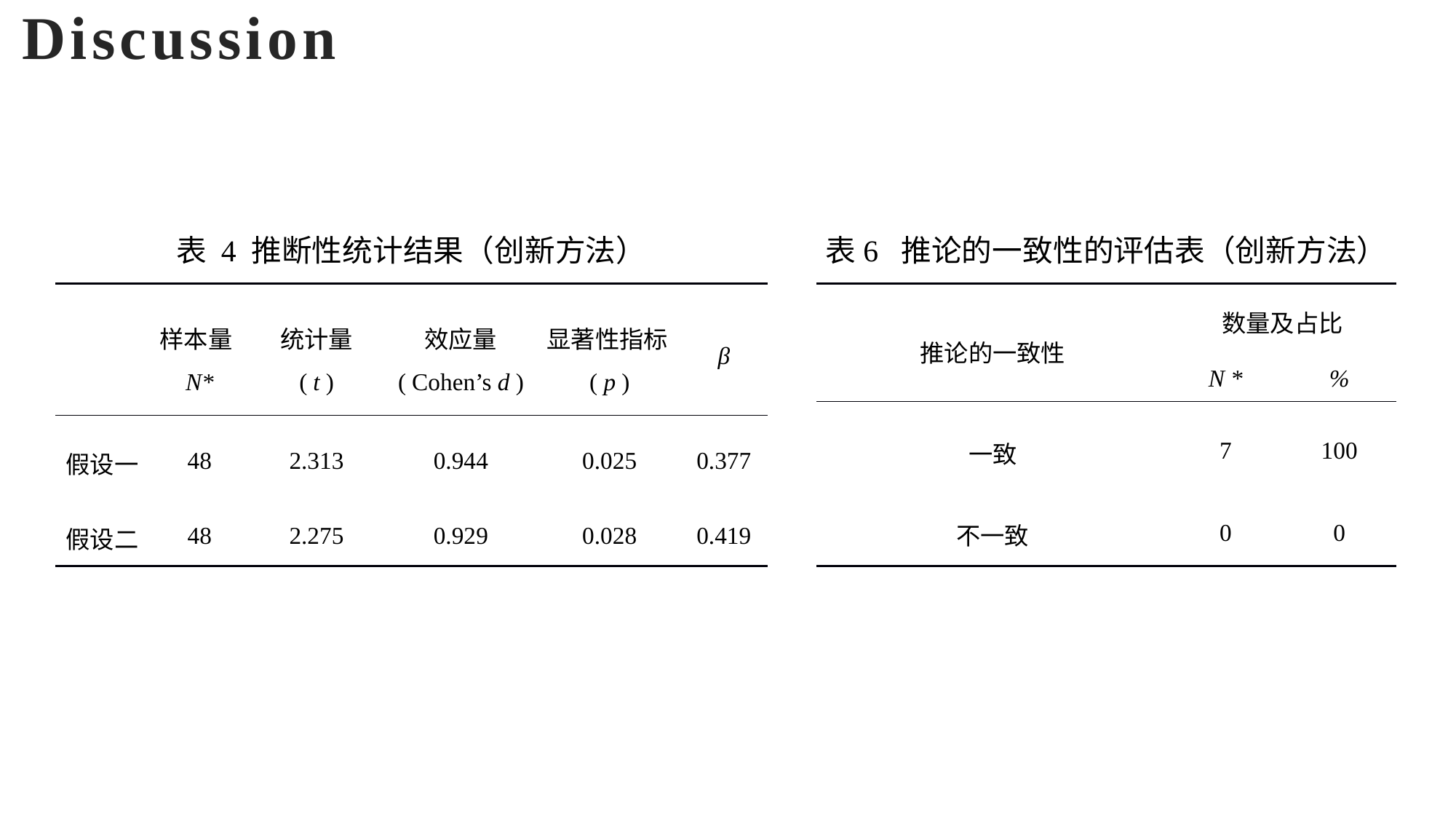

# Discussion
表6  推论的一致性的评估表（创新方法）
表 4 推断性统计结果（创新方法）
|  | 样本量N\* | 统计量 ( t ) | 效应量 ( Cohen’s d ) | 显著性指标( p ) | β |
| --- | --- | --- | --- | --- | --- |
| 假设一 | 48 | 2.313 | 0.944 | 0.025 | 0.377 |
| 假设二 | 48 | 2.275 | 0.929 | 0.028 | 0.419 |
| 推论的一致性 | 数量及占比 |  |
| --- | --- | --- |
|  | N \* | % |
| 一致 | 7 | 100 |
| 不一致 | 0 | 0 |